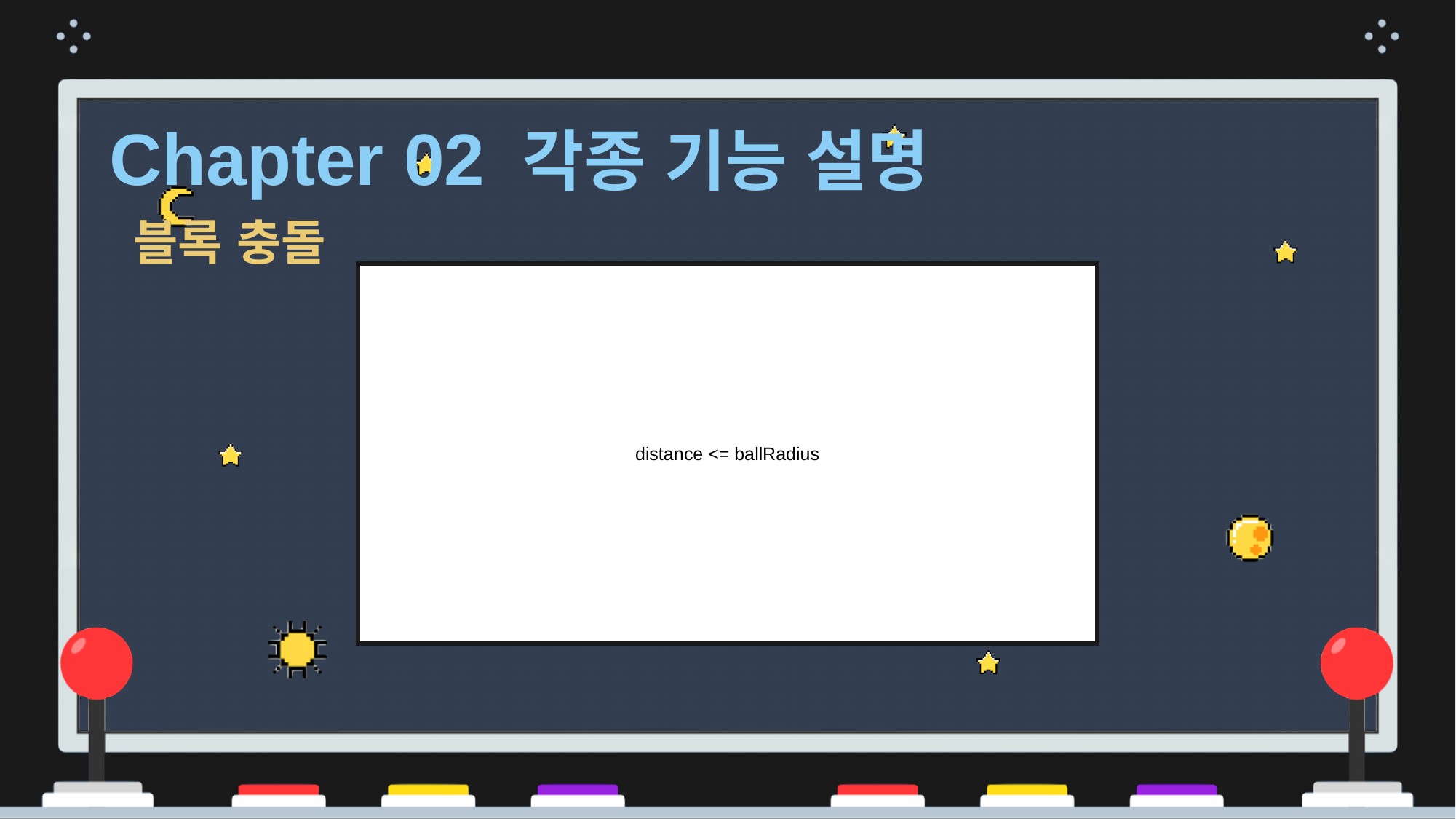

Chapter 02 각종 기능 설명
블록 충돌

distance <= ballRadius